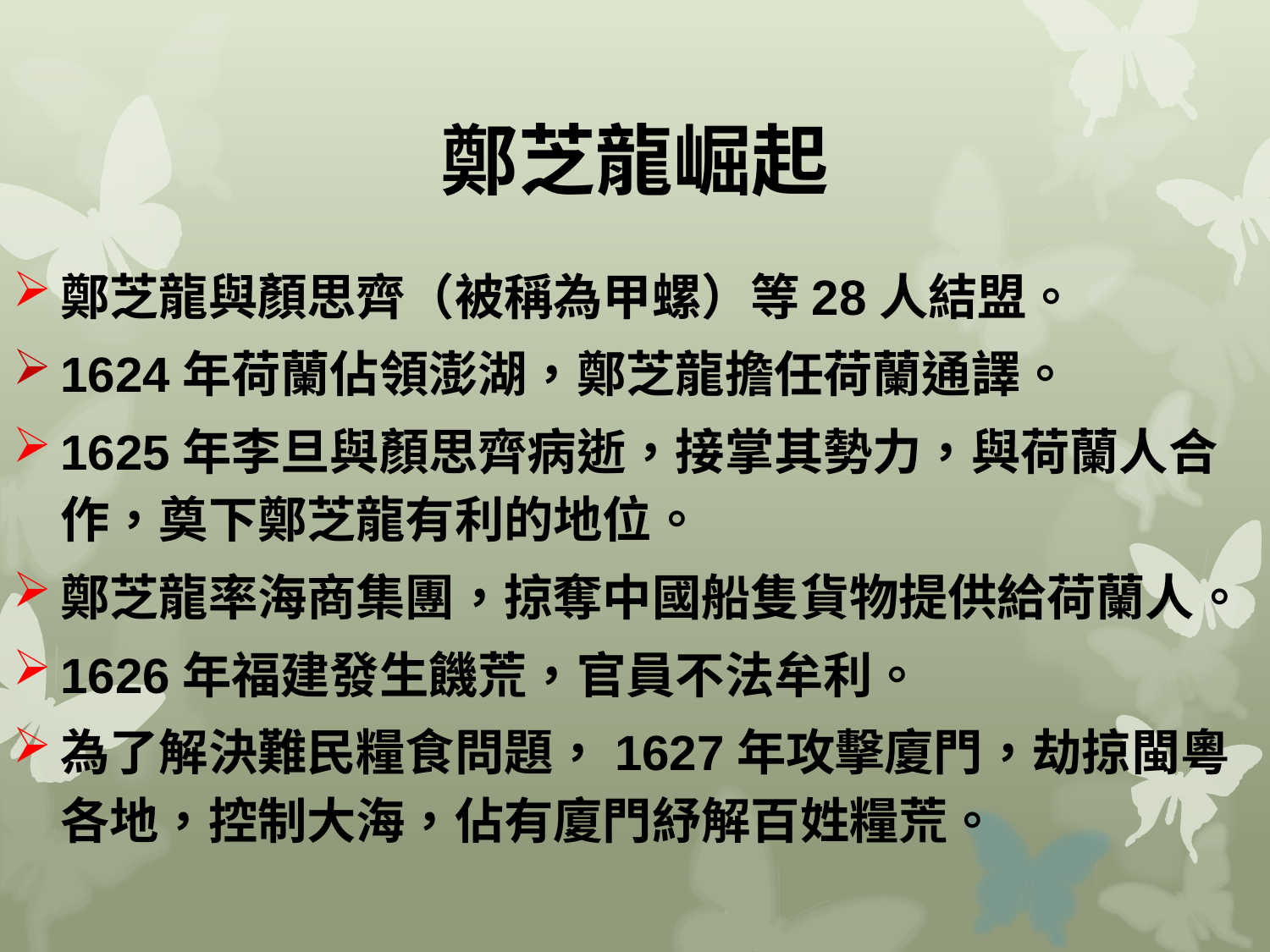

# 鄭芝龍崛起
鄭芝龍與顏思齊（被稱為甲螺）等28人結盟。
1624年荷蘭佔領澎湖，鄭芝龍擔任荷蘭通譯。
1625年李旦與顏思齊病逝，接掌其勢力，與荷蘭人合作，奠下鄭芝龍有利的地位。
鄭芝龍率海商集團，掠奪中國船隻貨物提供給荷蘭人。
1626年福建發生饑荒，官員不法牟利。
為了解決難民糧食問題，1627年攻擊廈門，劫掠閩粵各地，控制大海，佔有廈門紓解百姓糧荒。